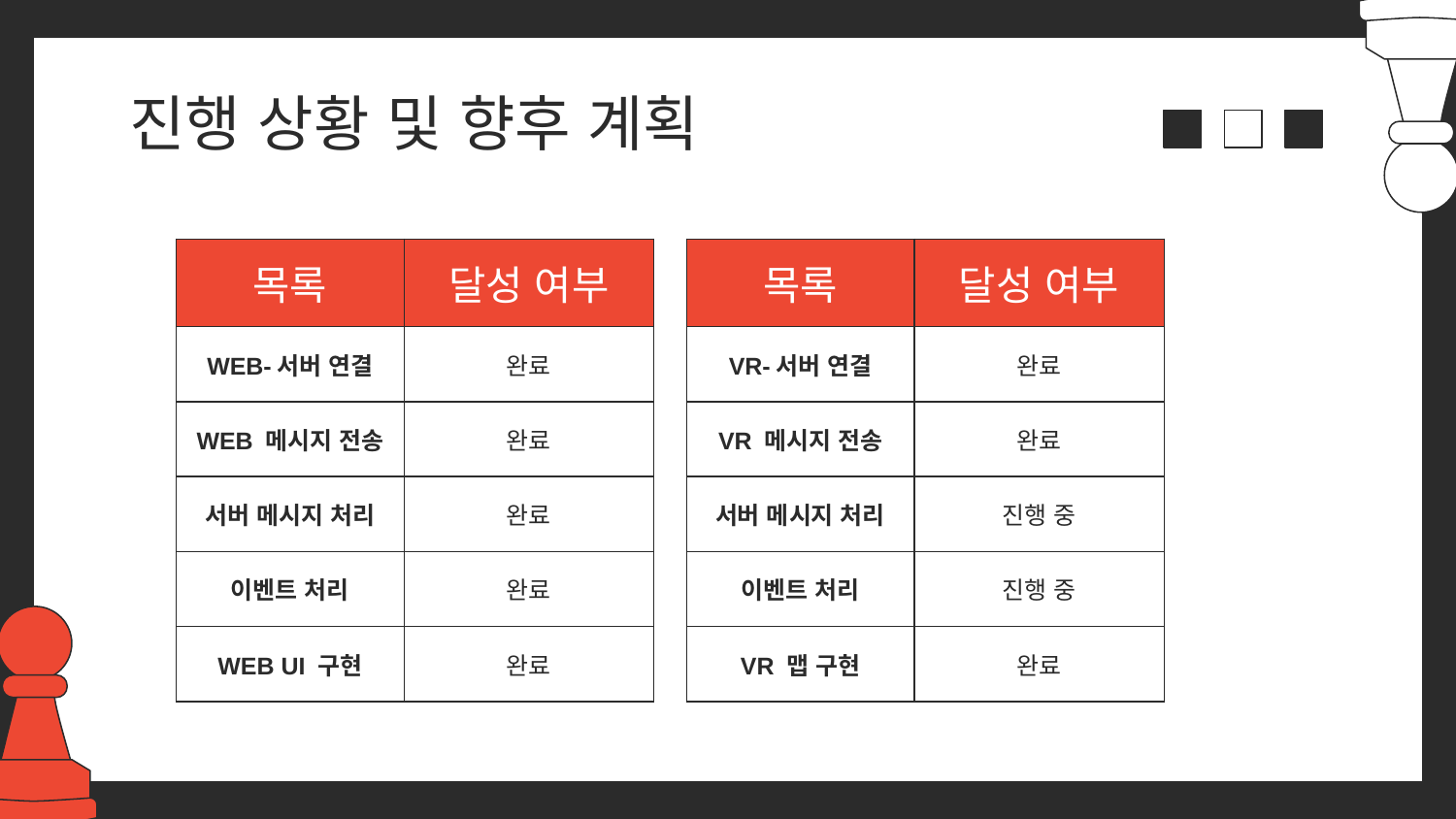

# 진행 상황 및 향후 계획

| 목록 | 달성 여부 |
| --- | --- |
| WEB-서버 연결 | 완료 |
| WEB 메시지 전송 | 완료 |
| 서버 메시지 처리 | 완료 |
| 이벤트 처리 | 완료 |
| WEB UI 구현 | 완료 |
| 목록 | 달성 여부 |
| --- | --- |
| VR-서버 연결 | 완료 |
| VR 메시지 전송 | 완료 |
| 서버 메시지 처리 | 진행 중 |
| 이벤트 처리 | 진행 중 |
| VR 맵 구현 | 완료 |